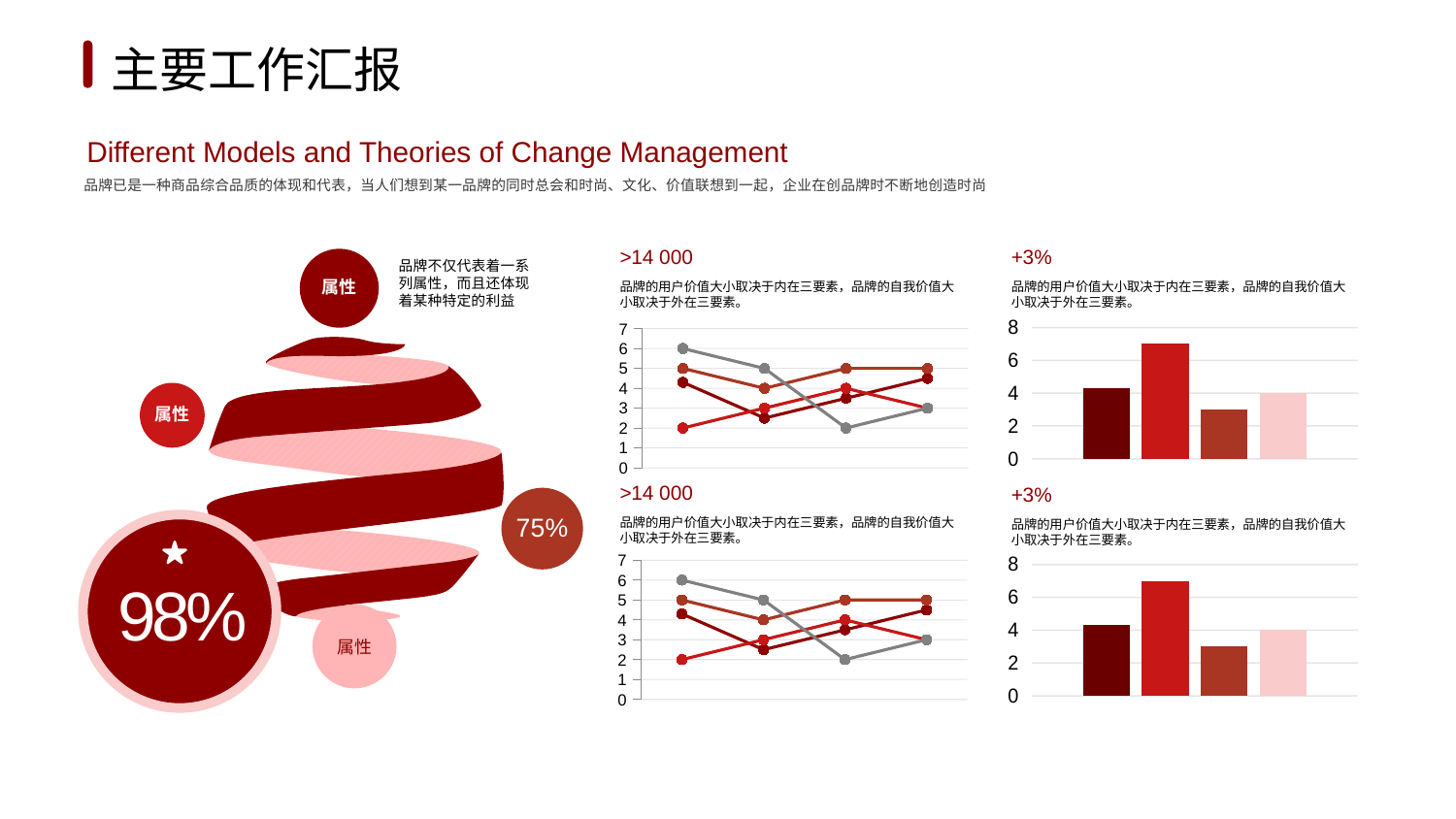

1
2
3
4
5
6
主要工作汇报

Different Models and Theories of Change Management
品牌已是一种商品综合品质的体现和代表，当人们想到某一品牌的同时总会和时尚、文化、价值联想到一起，企业在创品牌时不断地创造时尚
>14 000
品牌的用户价值大小取决于内在三要素，品牌的自我价值大小取决于外在三要素。
+3%
品牌的用户价值大小取决于内在三要素，品牌的自我价值大小取决于外在三要素。

### Chart

| Category | AS | FT | HY | KI |
|---|---|---|---|---|
| lorem ipsum | 4.3 | 7.0 | 3.0 | 4.0 |

### Chart

| Category | project A | project B | project C | project D |
|---|---|---|---|---|
| SD | 4.3 | 2.0 | 5.0 | 6.0 |
| GR | 2.5 | 3.0 | 4.0 | 5.0 |
| JT | 3.5 | 4.0 | 5.0 | 2.0 |
| KI | 4.5 | 3.0 | 5.0 | 3.0 |
>14 000
品牌的用户价值大小取决于内在三要素，品牌的自我价值大小取决于外在三要素。

### Chart

| Category | project A | project B | project C | project D |
|---|---|---|---|---|
| SD | 4.3 | 2.0 | 5.0 | 6.0 |
| GR | 2.5 | 3.0 | 4.0 | 5.0 |
| JT | 3.5 | 4.0 | 5.0 | 2.0 |
| KI | 4.5 | 3.0 | 5.0 | 3.0 |
+3%
品牌的用户价值大小取决于内在三要素，品牌的自我价值大小取决于外在三要素。

### Chart

| Category | AS | FT | HY | KI |
|---|---|---|---|---|
| lorem ipsum | 4.3 | 7.0 | 3.0 | 4.0 |
属性
品牌不仅代表着一系列属性，而且还体现着某种特定的利益

属性
75%

98%
属性